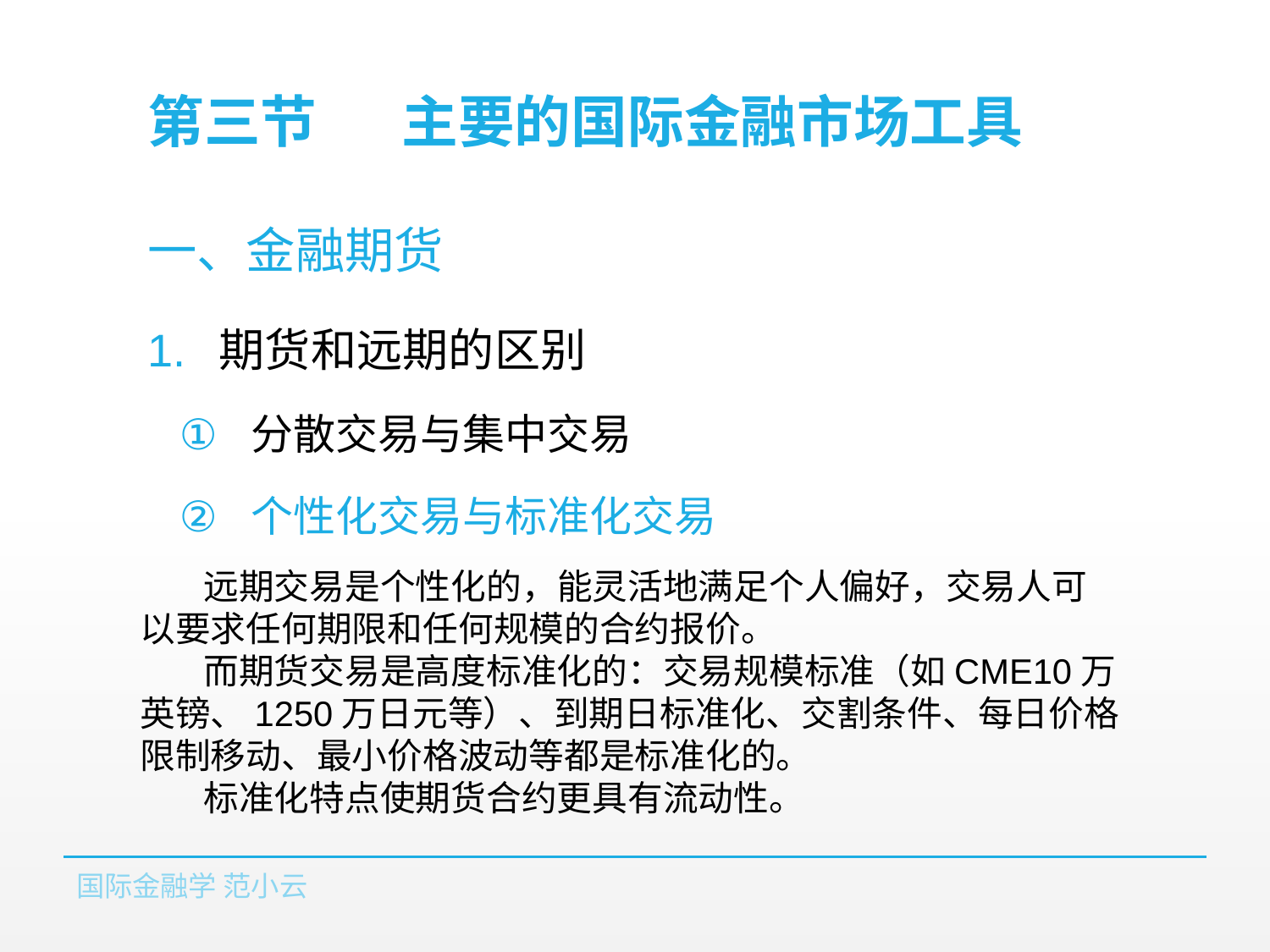

# 第三节	主要的国际金融市场工具
一、金融期货
期货和远期的区别
分散交易与集中交易
个性化交易与标准化交易

远期交易是个性化的，能灵活地满足个人偏好，交易人可以要求任何期限和任何规模的合约报价。
而期货交易是高度标准化的：交易规模标准（如CME10万英镑、1250万日元等）、到期日标准化、交割条件、每日价格限制移动、最小价格波动等都是标准化的。
标准化特点使期货合约更具有流动性。
国际金融学 范小云